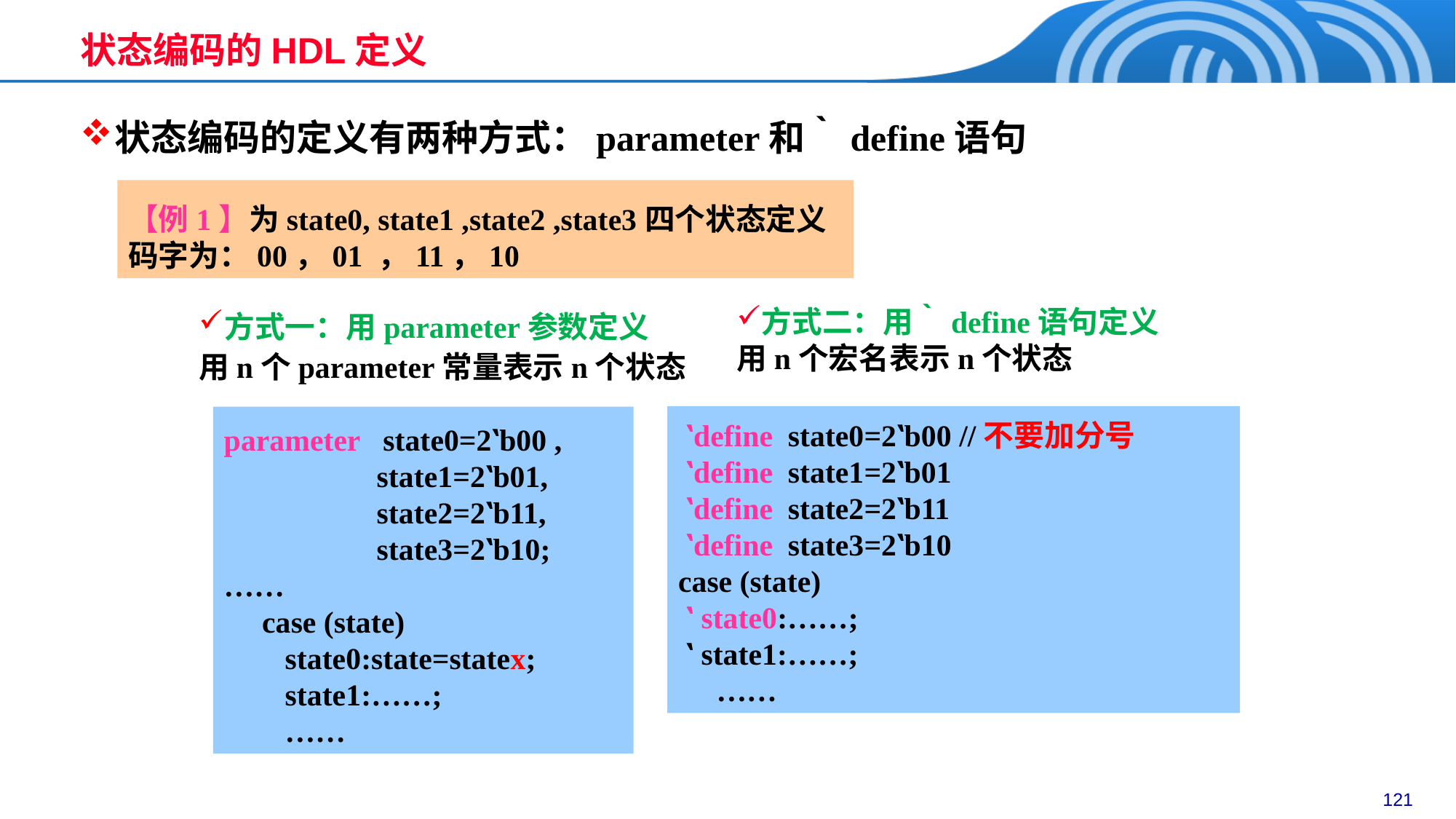

状态编码的HDL定义
状态编码的定义有两种方式：parameter和‵define语句
【例1】为state0, state1 ,state2 ,state3四个状态定义码字为：00，01 ，11，10
方式二：用‵define语句定义
用n个宏名表示n个状态
方式一：用parameter参数定义
用n个parameter常量表示n个状态
 ‵define  state0=2‵b00 //不要加分号
 ‵define  state1=2‵b01
 ‵define  state2=2‵b11
 ‵define  state3=2‵b10
case (state)
 ‵ state0:……;
 ‵ state1:……;
     ……
parameter   state0=2‵b00 ,
                    state1=2‵b01,
                    state2=2‵b11,
                    state3=2‵b10;
……
     case (state)
        state0:state=statex;
        state1:……;
        ……